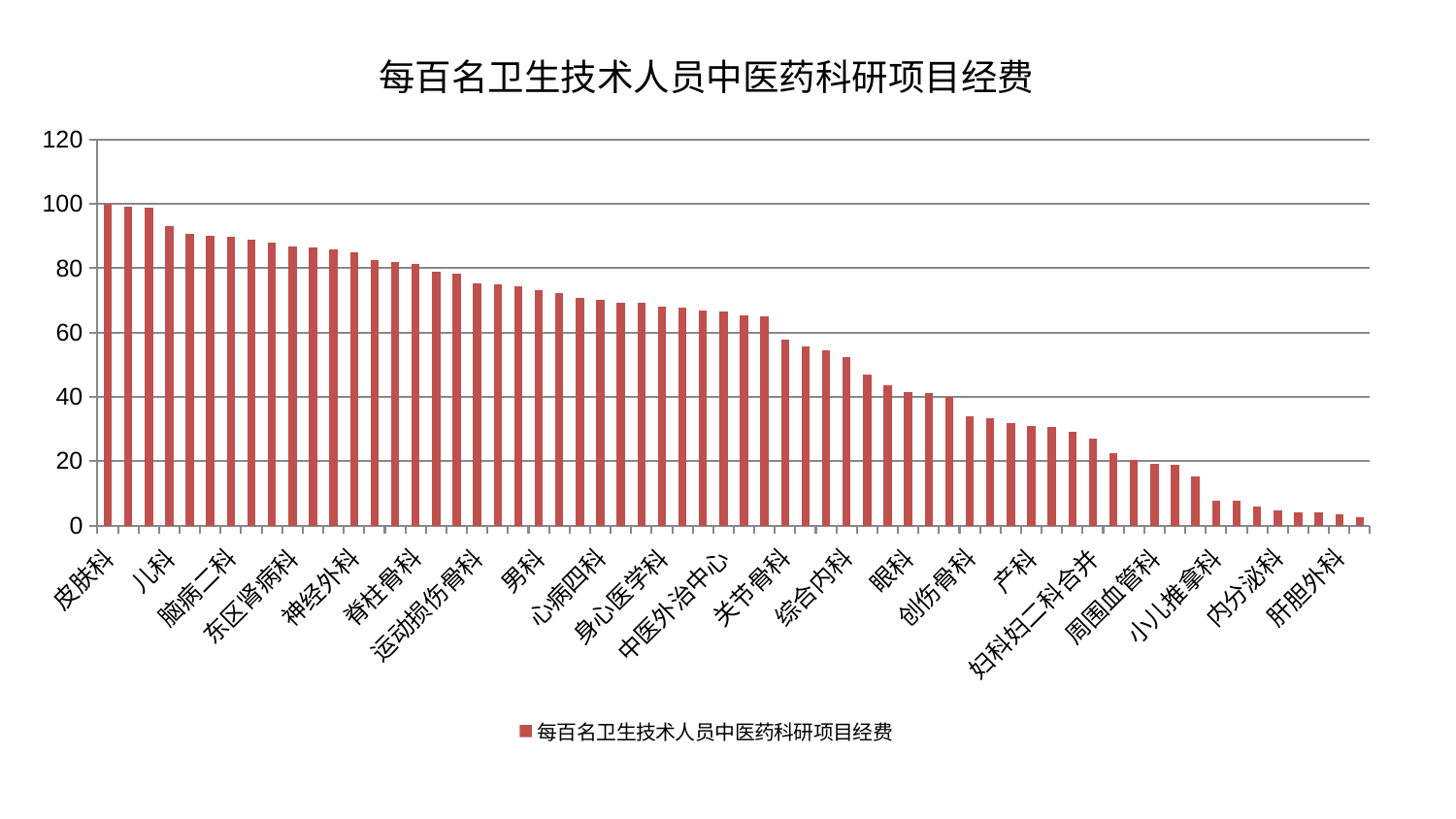

### Chart: 每百名卫生技术人员中医药科研项目经费

| Category | 每百名卫生技术人员中医药科研项目经费 |
|---|---|
| 皮肤科 | 100.0 |
| 脑病一科 | 99.02377364211597 |
| 肾病科 | 98.9532190592232 |
| 儿科 | 93.14335418878753 |
| 脑病三科 | 90.56716983176177 |
| 妇二科 | 90.15972642183087 |
| 脑病二科 | 89.82649581910437 |
| 西区重症医学科 | 88.88745010277789 |
| 胸外科 | 87.91521435185308 |
| 东区肾病科 | 86.78650813554917 |
| 医院 | 86.43939084690024 |
| 泌尿外科 | 85.73522287102145 |
| 神经外科 | 85.00551075553463 |
| 治未病中心 | 82.6221293732026 |
| 针灸科 | 81.8711061424255 |
| 脊柱骨科 | 81.33562938577364 |
| 肛肠科 | 78.84371186361535 |
| 骨科 | 78.24481237944005 |
| 运动损伤骨科 | 75.19767225536125 |
| 脾胃病科 | 75.11171791294694 |
| 妇科 | 74.33994922835028 |
| 男科 | 73.16222861159689 |
| 心病二科 | 72.17696135649683 |
| 呼吸内科 | 70.64438515005224 |
| 心病四科 | 70.25413663550536 |
| 乳腺甲状腺外科 | 69.28326314467485 |
| 肾脏内科 | 69.20100516739555 |
| 身心医学科 | 68.14669004015252 |
| 耳鼻喉科 | 67.681631476116 |
| 心病一科 | 66.91685996581687 |
| 中医外治中心 | 66.59962553872997 |
| 推拿科 | 65.34994250444468 |
| 心病三科 | 65.20085912439471 |
| 关节骨科 | 57.89109691736647 |
| 血液科 | 55.5788783736804 |
| 神经内科 | 54.33916606448188 |
| 综合内科 | 52.48221384843423 |
| 美容皮肤科 | 46.83930018507474 |
| 重症医学科 | 43.69165298866853 |
| 眼科 | 41.35231754625285 |
| 康复科 | 41.04062229123758 |
| 脾胃科消化科合并 | 40.0192729785405 |
| 创伤骨科 | 34.06492339897754 |
| 风湿病科 | 33.28764839750405 |
| 口腔科 | 31.799268501695945 |
| 产科 | 30.84010820151493 |
| 肿瘤内科 | 30.496330458910283 |
| 肝病科 | 29.18010633364016 |
| 妇科妇二科合并 | 27.073818738131575 |
| 老年医学科 | 22.509270655061815 |
| 小儿骨科 | 20.52346052119573 |
| 周围血管科 | 19.076304705517263 |
| 普通外科 | 18.96388130204605 |
| 心血管内科 | 15.151354899872064 |
| 小儿推拿科 | 7.643489120623589 |
| 显微骨科 | 7.631499584587612 |
| 消化内科 | 5.838382019152932 |
| 内分泌科 | 4.670328122640541 |
| 微创骨科 | 4.075297626746106 |
| 东区重症医学科 | 4.0447667204199735 |
| 肝胆外科 | 3.576909893171529 |
| 中医经典科 | 2.578037304818578 |
197